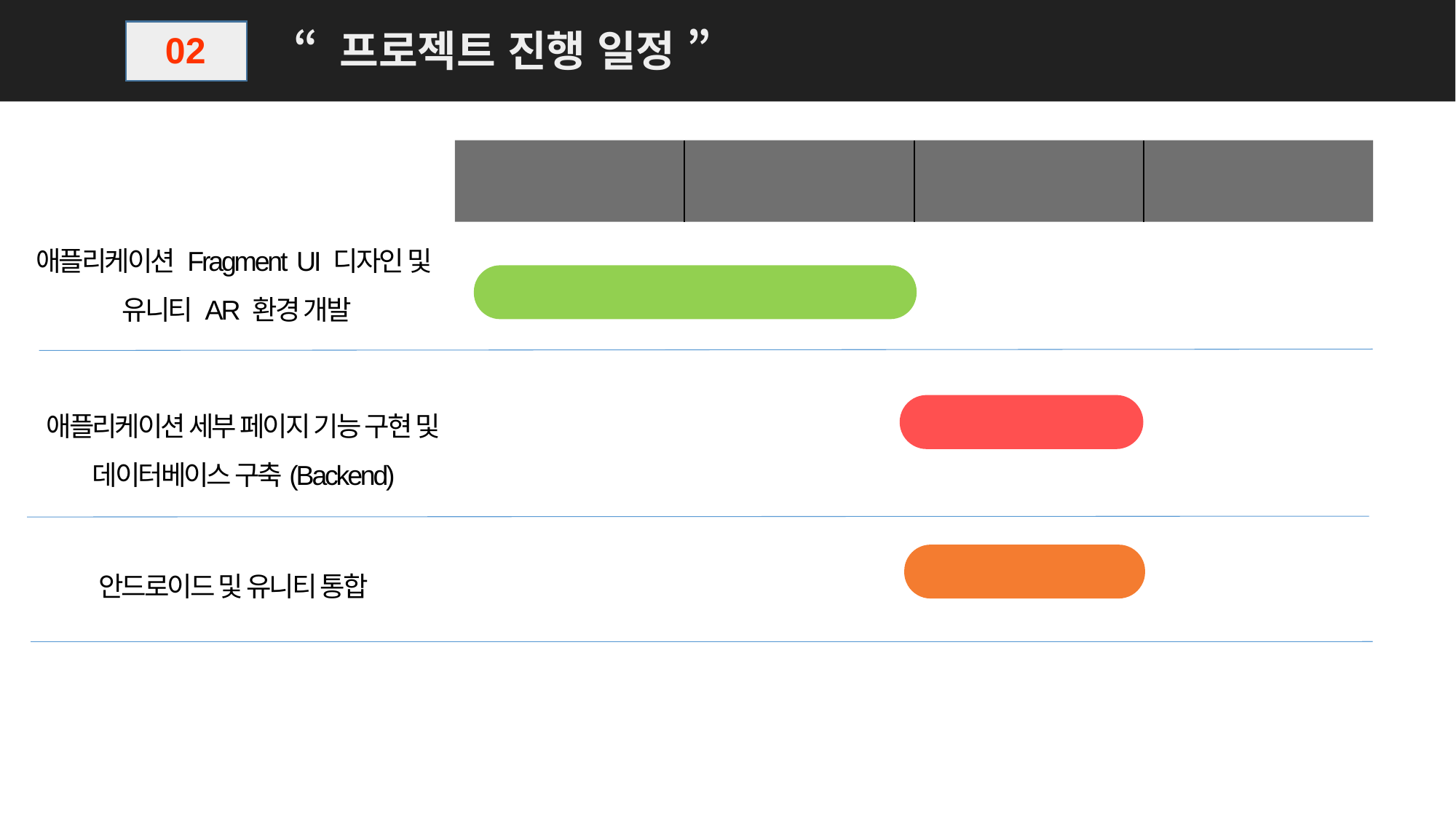

“ 프로젝트 진행 일정 ”

02
| 3월 | 4월 | 5월 |  |
| --- | --- | --- | --- |
애플리케이션 Fragment  UI 디자인 및
유니티 AR 환경 개발

애플리케이션 세부 페이지 기능 구현 및
데이터베이스 구축(Backend)

안드로이드 및 유니티 통합